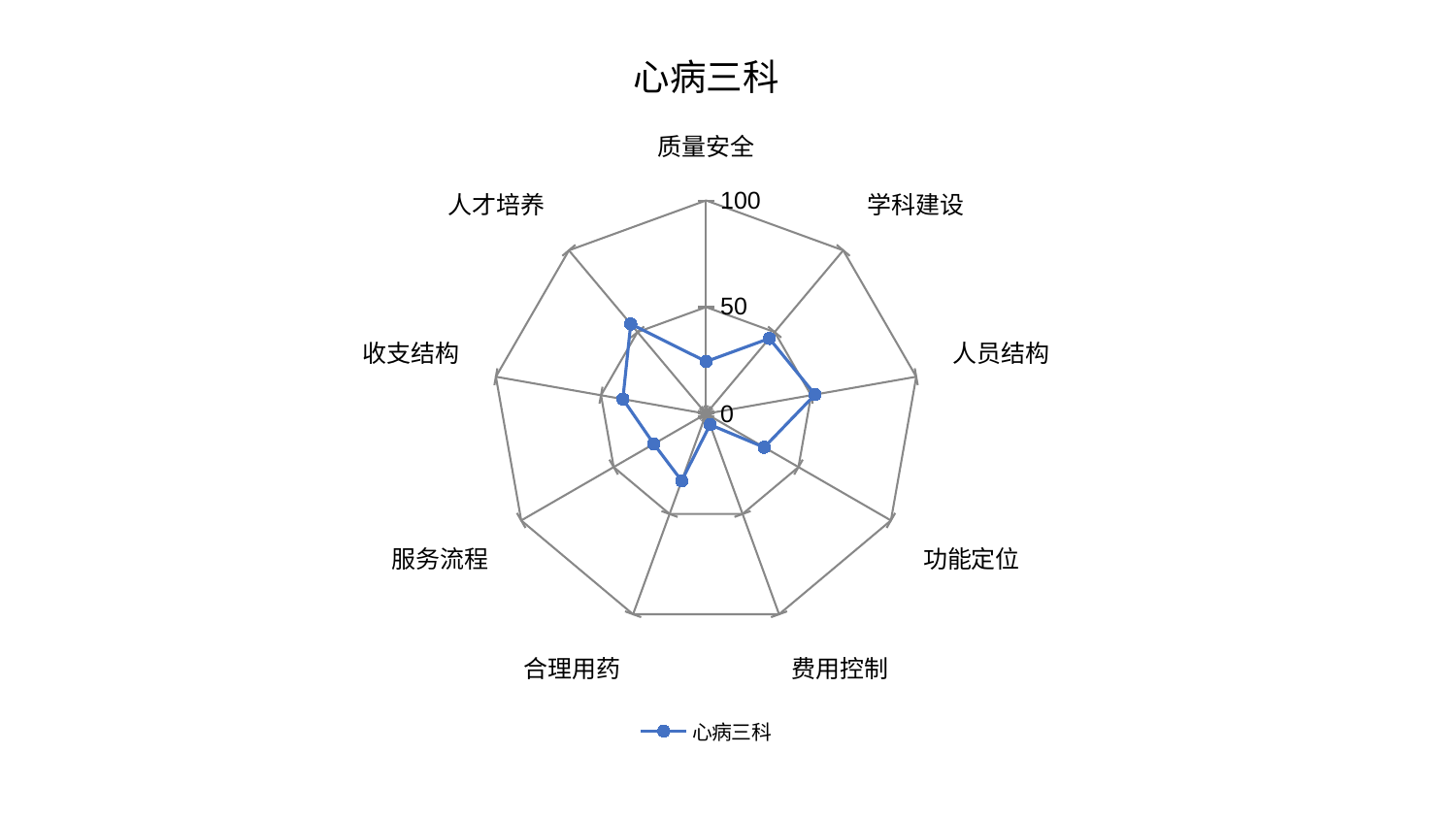

### Chart: 心病三科

| Category | 心病三科 |
|---|---|
| 质量安全 | 24.499201299813784 |
| 学科建设 | 46.112074952861825 |
| 人员结构 | 51.87488592149901 |
| 功能定位 | 31.45104603472038 |
| 费用控制 | 5.4638646050277755 |
| 合理用药 | 33.43437585747811 |
| 服务流程 | 28.29088929483377 |
| 收支结构 | 39.59364226614609 |
| 人才培养 | 54.96299113814757 |
124